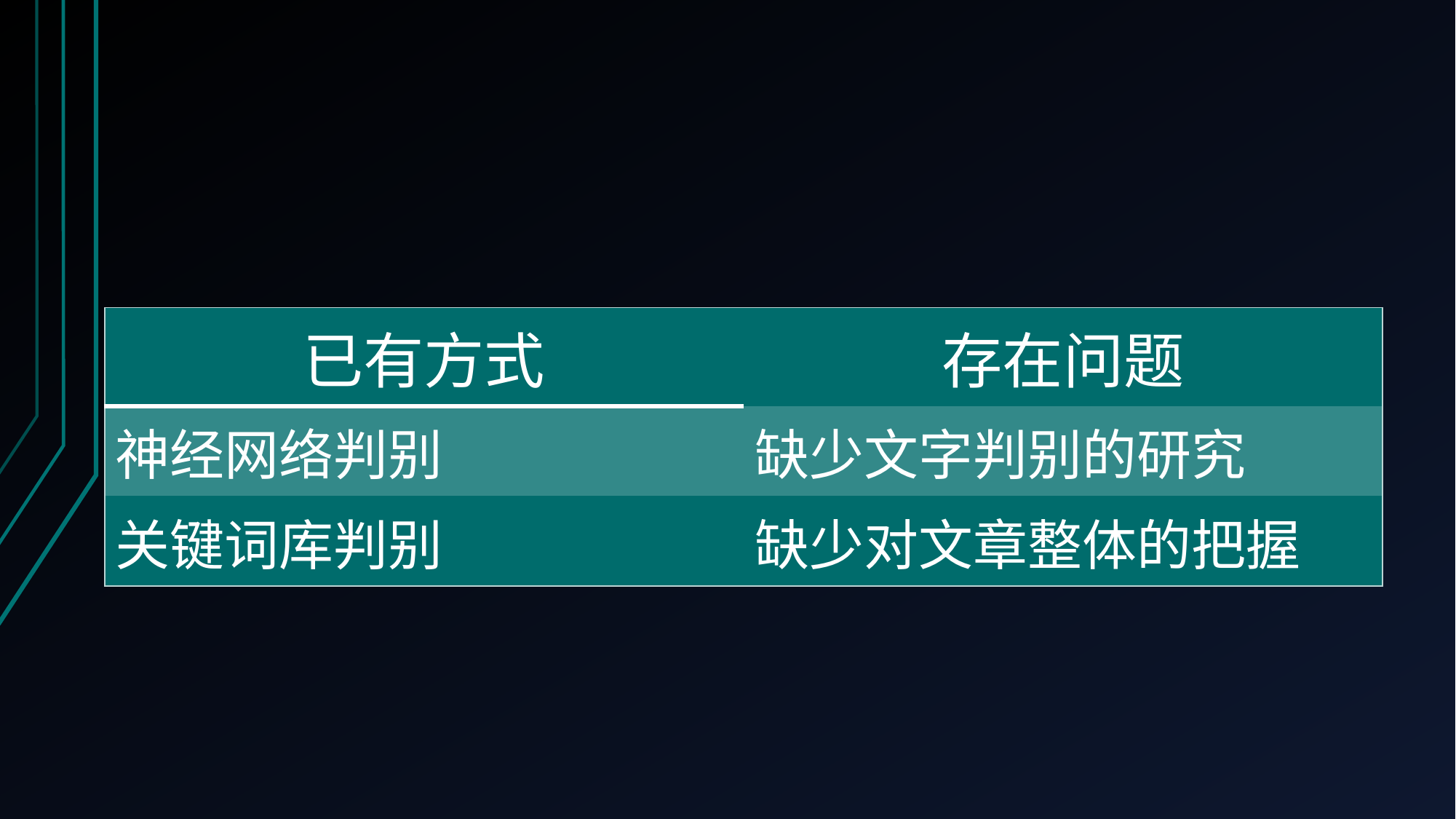

#
| 已有方式 | 存在问题 |
| --- | --- |
| 神经网络判别 | 缺少文字判别的研究 |
| 关键词库判别 | 缺少对文章整体的把握 |